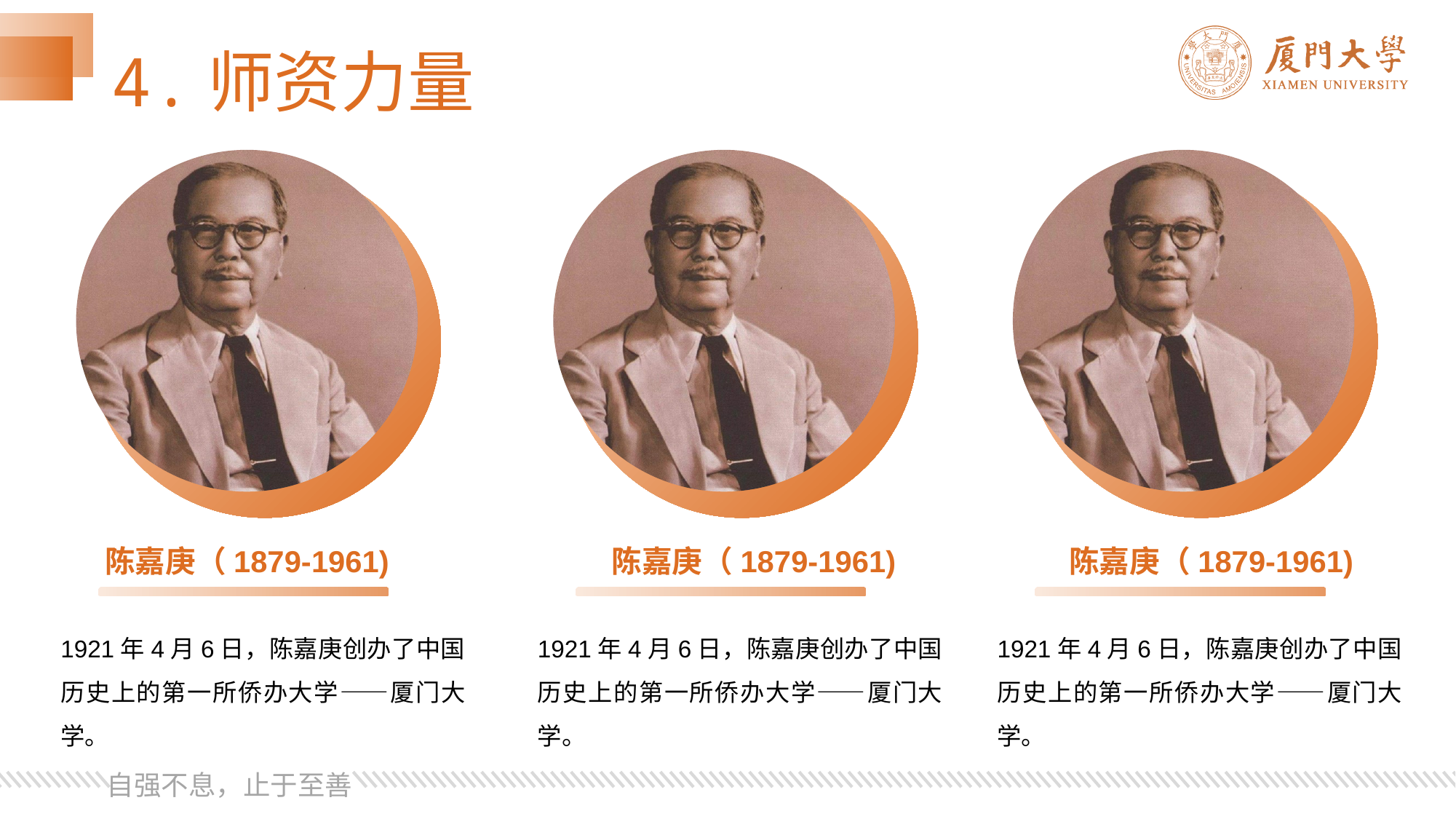

陈嘉庚（1879-1961)
陈嘉庚（1879-1961)
陈嘉庚（1879-1961)

1921年4月6日，陈嘉庚创办了中国历史上的第一所侨办大学——厦门大学。
1921年4月6日，陈嘉庚创办了中国历史上的第一所侨办大学——厦门大学。
1921年4月6日，陈嘉庚创办了中国历史上的第一所侨办大学——厦门大学。